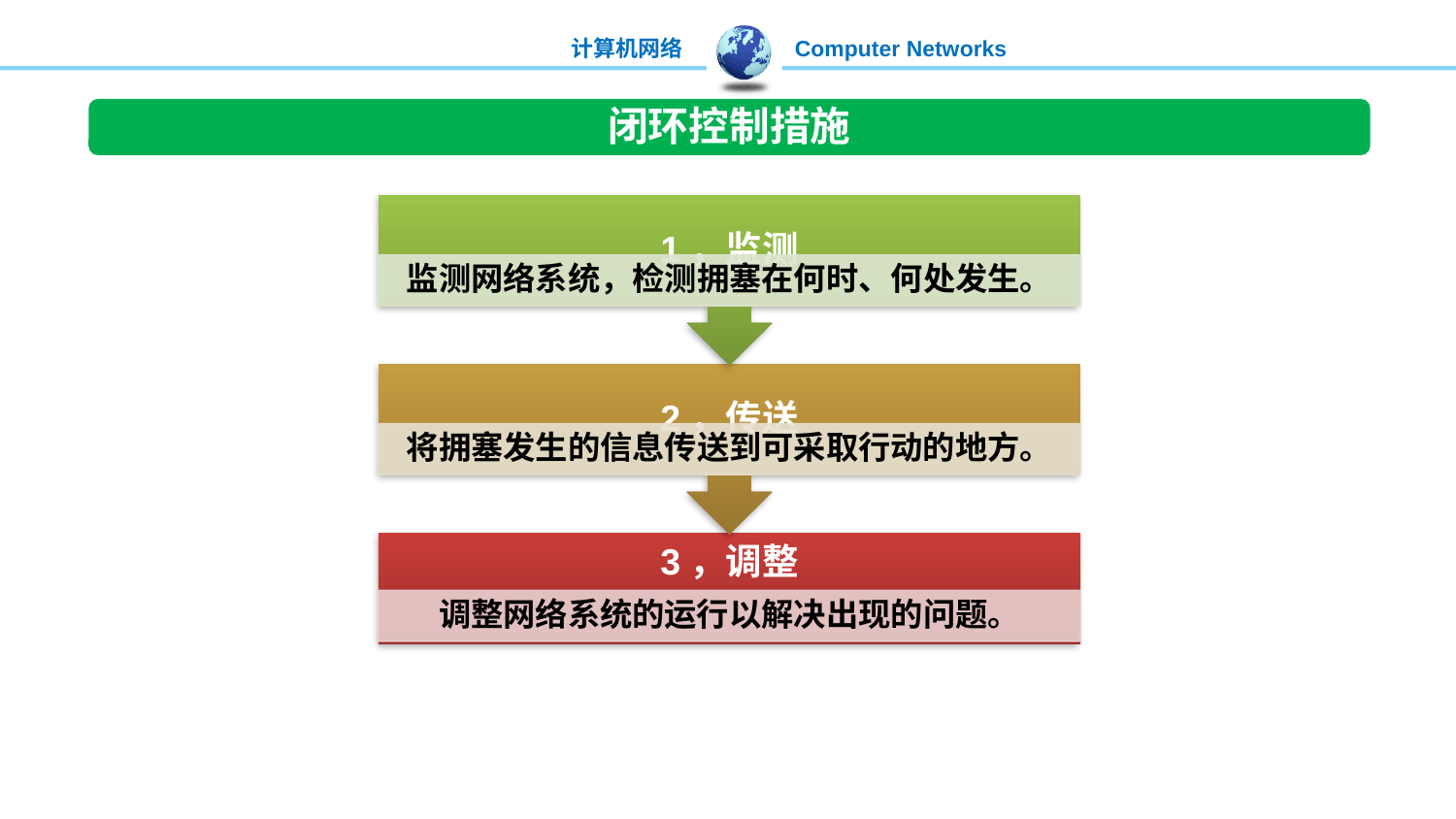

闭环控制措施

3，调整
调整网络系统的运行以解决出现的问题。
2，传送
将拥塞发生的信息传送到可采取行动的地方。
1，监测
监测网络系统，检测拥塞在何时、何处发生。